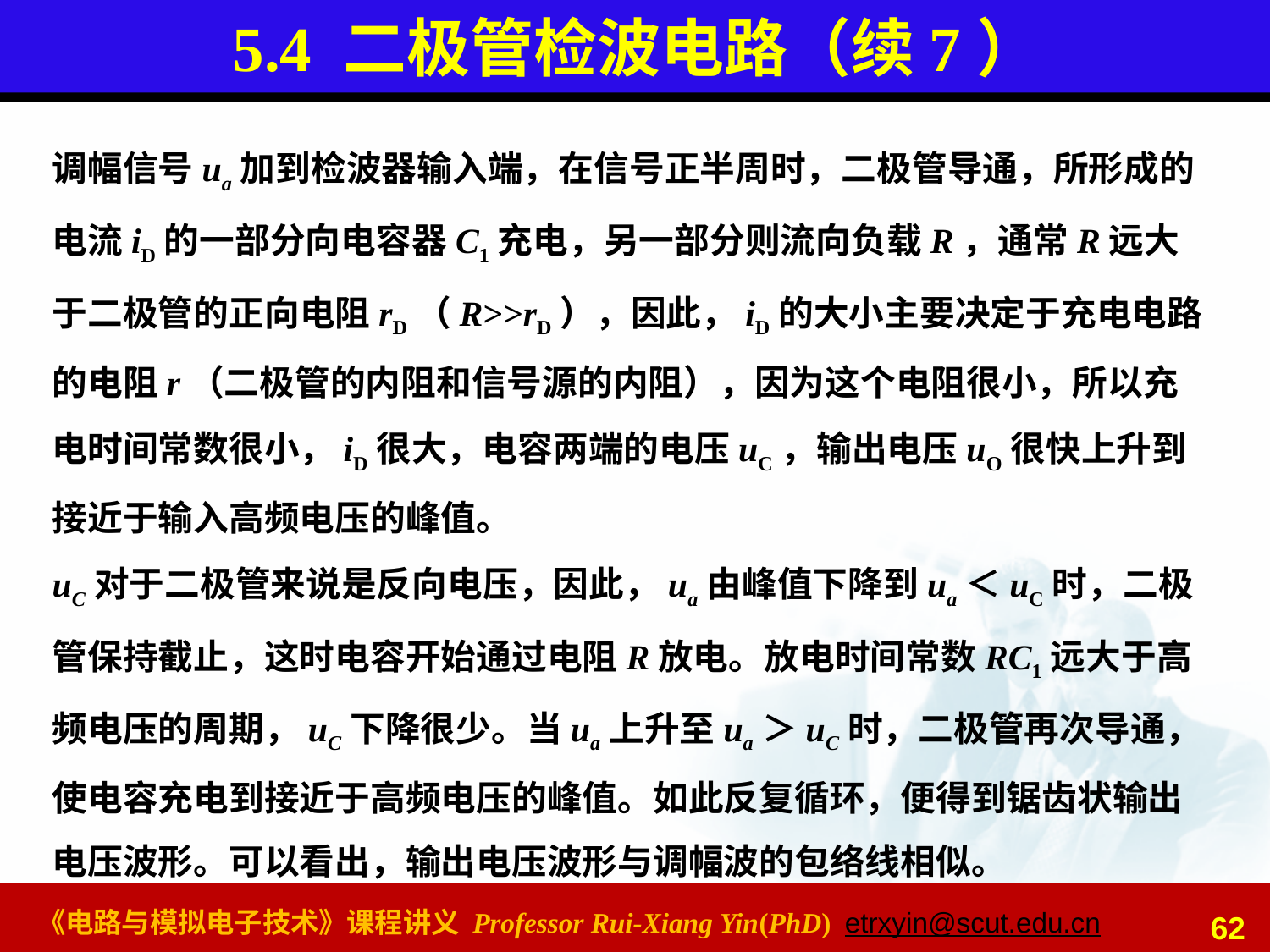

# 5.4 二极管检波电路（续7）
调幅信号ua加到检波器输入端，在信号正半周时，二极管导通，所形成的电流iD的一部分向电容器C1充电，另一部分则流向负载R，通常R远大于二极管的正向电阻rD（R>>rD），因此，iD的大小主要决定于充电电路的电阻r（二极管的内阻和信号源的内阻），因为这个电阻很小，所以充电时间常数很小，iD很大，电容两端的电压uC，输出电压uO很快上升到接近于输入高频电压的峰值。
uC对于二极管来说是反向电压，因此，ua由峰值下降到ua＜uC时，二极管保持截止，这时电容开始通过电阻R放电。放电时间常数RC1远大于高频电压的周期，uC下降很少。当ua上升至ua＞uC时，二极管再次导通，使电容充电到接近于高频电压的峰值。如此反复循环，便得到锯齿状输出电压波形。可以看出，输出电压波形与调幅波的包络线相似。
62